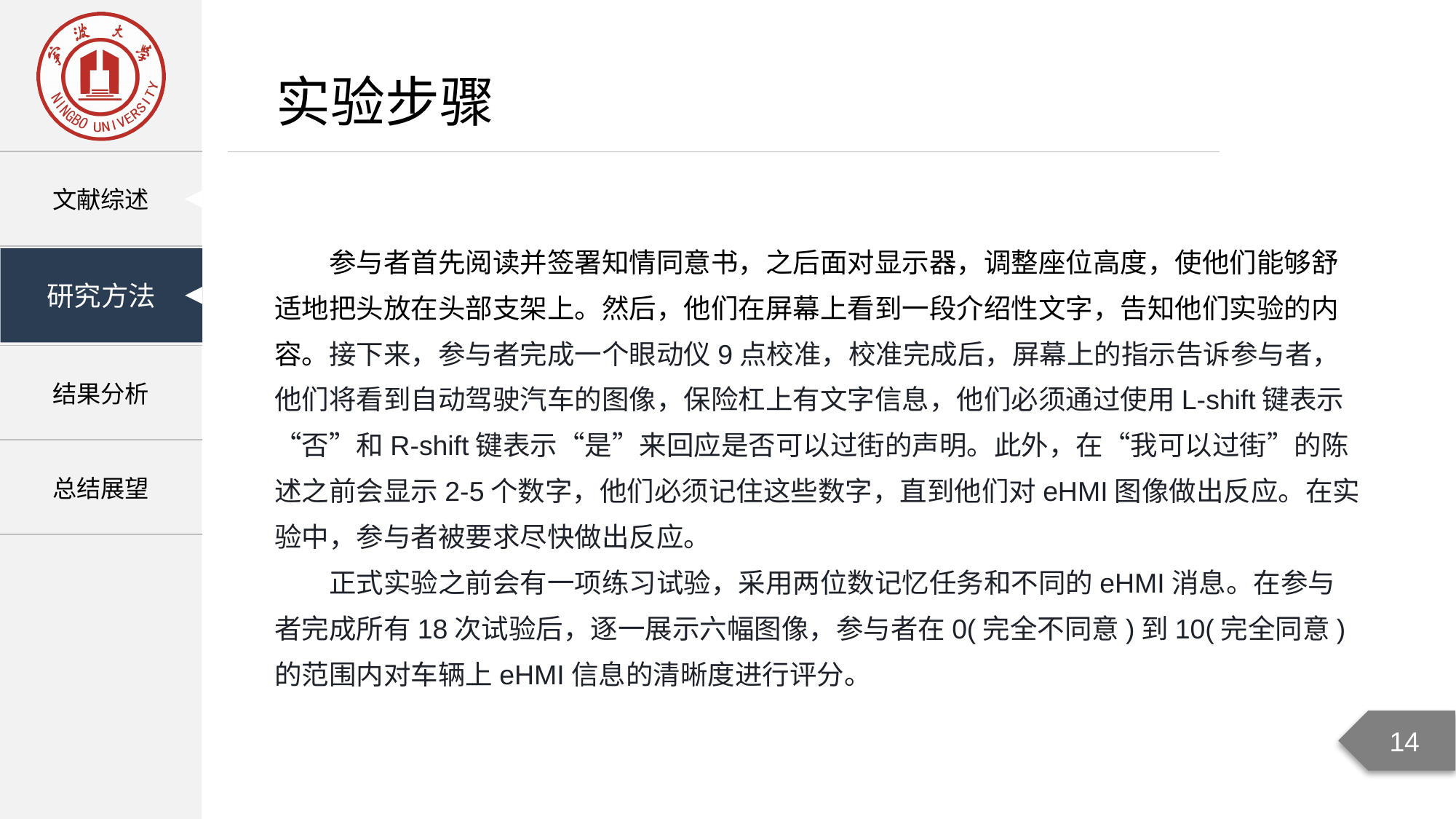

实验步骤
参与者首先阅读并签署知情同意书，之后面对显示器，调整座位高度，使他们能够舒适地把头放在头部支架上。然后，他们在屏幕上看到一段介绍性文字，告知他们实验的内容。接下来，参与者完成一个眼动仪9点校准，校准完成后，屏幕上的指示告诉参与者，他们将看到自动驾驶汽车的图像，保险杠上有文字信息，他们必须通过使用L-shift键表示“否”和R-shift键表示“是”来回应是否可以过街的声明。此外，在“我可以过街”的陈述之前会显示2-5个数字，他们必须记住这些数字，直到他们对eHMI图像做出反应。在实验中，参与者被要求尽快做出反应。
正式实验之前会有一项练习试验，采用两位数记忆任务和不同的eHMI消息。在参与者完成所有18次试验后，逐一展示六幅图像，参与者在0(完全不同意)到10(完全同意)的范围内对车辆上eHMI信息的清晰度进行评分。